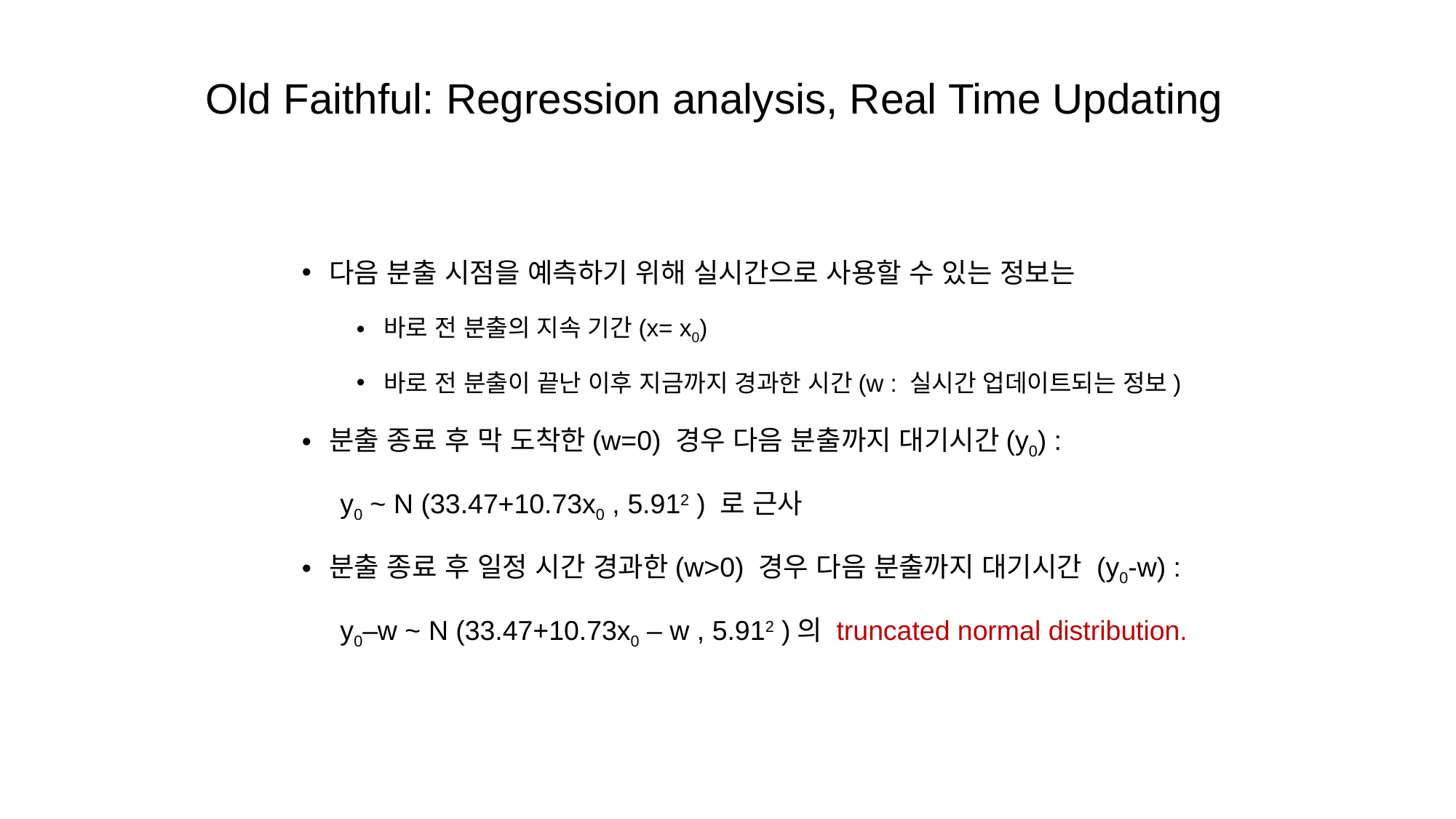

# Old Faithful: Regression analysis, Real Time Updating

다음 분출 시점을 예측하기 위해 실시간으로 사용할 수 있는 정보는
바로 전 분출의 지속 기간(x= x0)
바로 전 분출이 끝난 이후 지금까지 경과한 시간(w : 실시간 업데이트되는 정보)
분출 종료 후 막 도착한(w=0) 경우 다음 분출까지 대기시간(y0) :
     y0 ~ N (33.47+10.73x0 , 5.912 ) 로 근사
분출 종료 후 일정 시간 경과한(w>0) 경우 다음 분출까지 대기시간 (y0-w) :
     y0–w ~ N (33.47+10.73x0 – w , 5.912 )의 truncated normal distribution.